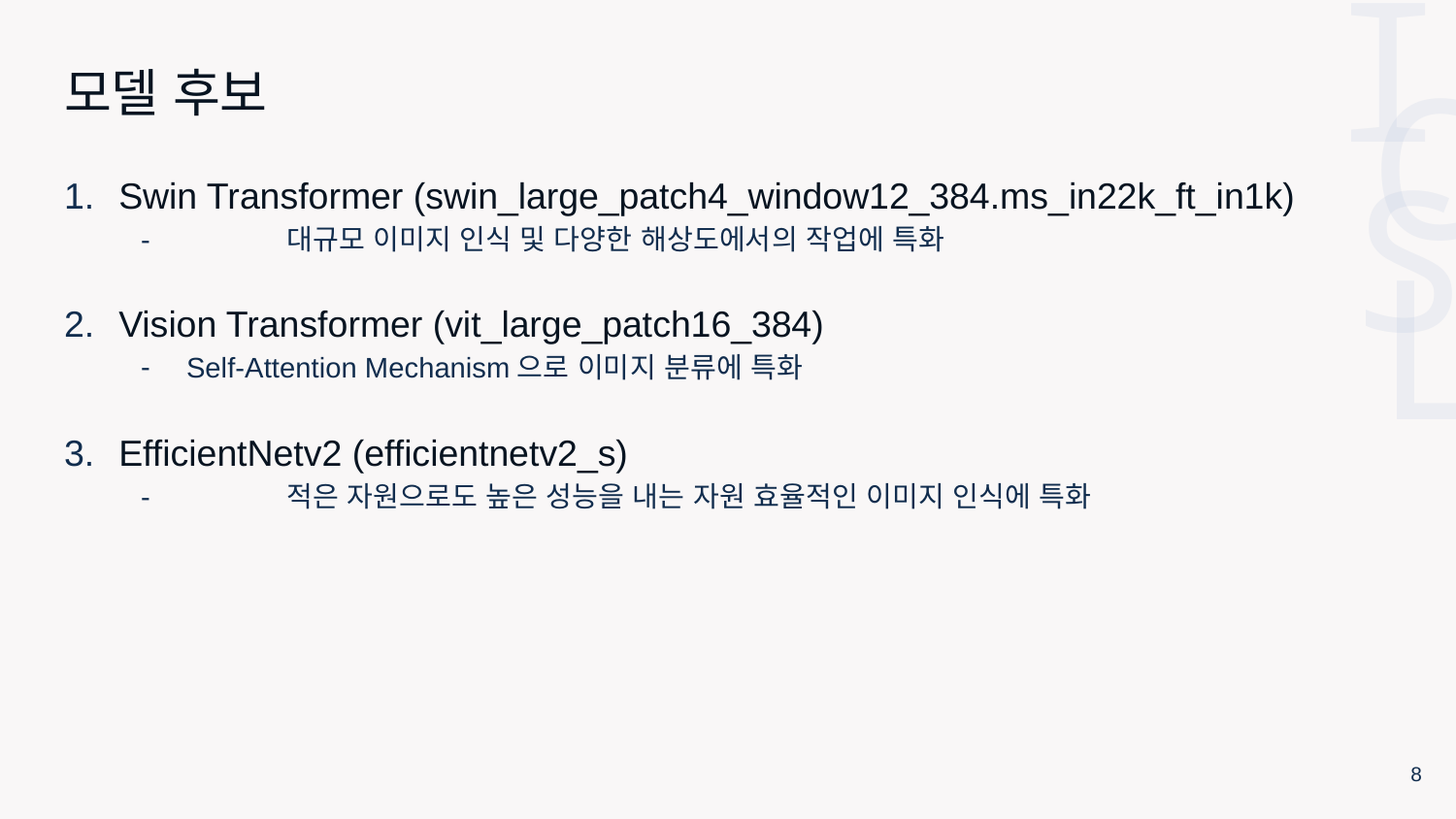

# 모델 후보

Swin Transformer (swin_large_patch4_window12_384.ms_in22k_ft_in1k)
-	대규모 이미지 인식 및 다양한 해상도에서의 작업에 특화

Vision Transformer (vit_large_patch16_384)
Self-Attention Mechanism으로 이미지 분류에 특화

EfficientNetv2 (efficientnetv2_s)
-	적은 자원으로도 높은 성능을 내는 자원 효율적인 이미지 인식에 특화

8